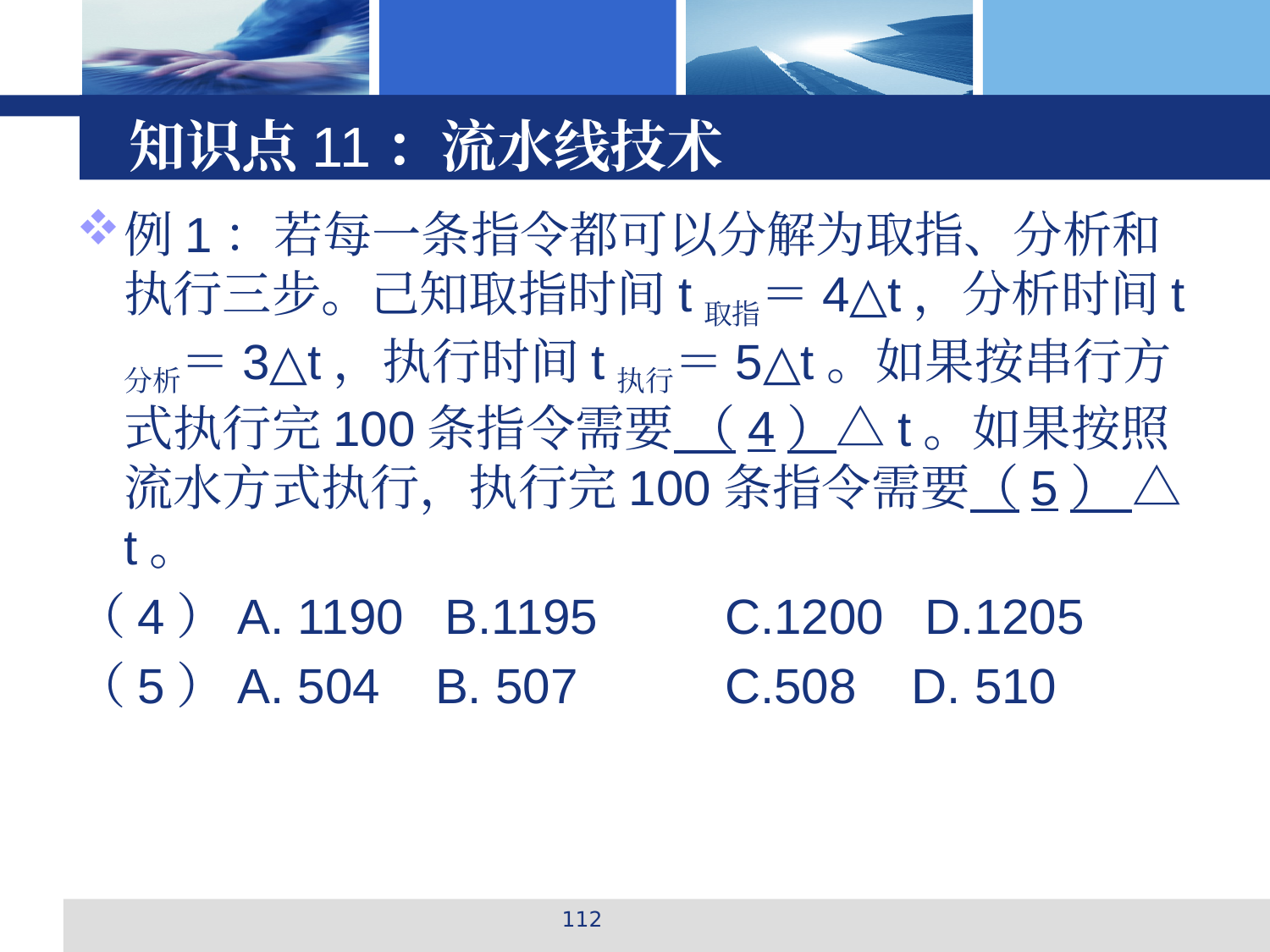

# 知识点11：流水线技术
例1：若每一条指令都可以分解为取指、分析和执行三步。己知取指时间t取指＝4△t，分析时间t分析＝3△t，执行时间t执行＝5△t。如果按串行方式执行完100条指令需要 （4）△t。如果按照流水方式执行，执行完100条指令需要（5） △t。
（4）A. 1190   B.1195	 C.1200   D.1205
（5）A. 504    B. 507 	 C.508    D. 510
112